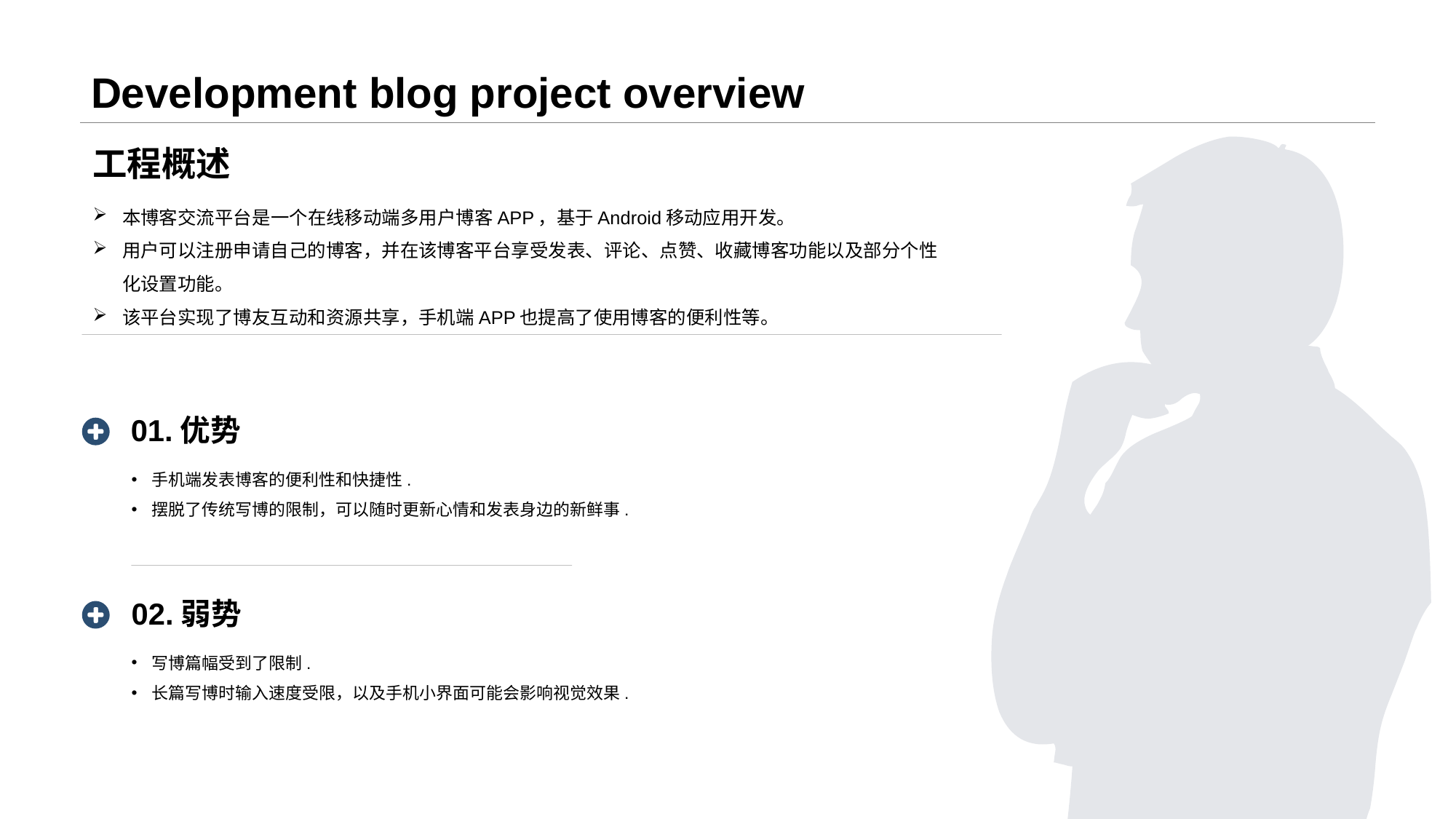

# Development blog project overview
工程概述
本博客交流平台是一个在线移动端多用户博客APP，基于Android移动应用开发。
用户可以注册申请自己的博客，并在该博客平台享受发表、评论、点赞、收藏博客功能以及部分个性化设置功能。
该平台实现了博友互动和资源共享，手机端APP也提高了使用博客的便利性等。

01.优势

手机端发表博客的便利性和快捷性.
摆脱了传统写博的限制，可以随时更新心情和发表身边的新鲜事.
02.弱势

写博篇幅受到了限制.
长篇写博时输入速度受限，以及手机小界面可能会影响视觉效果.
5